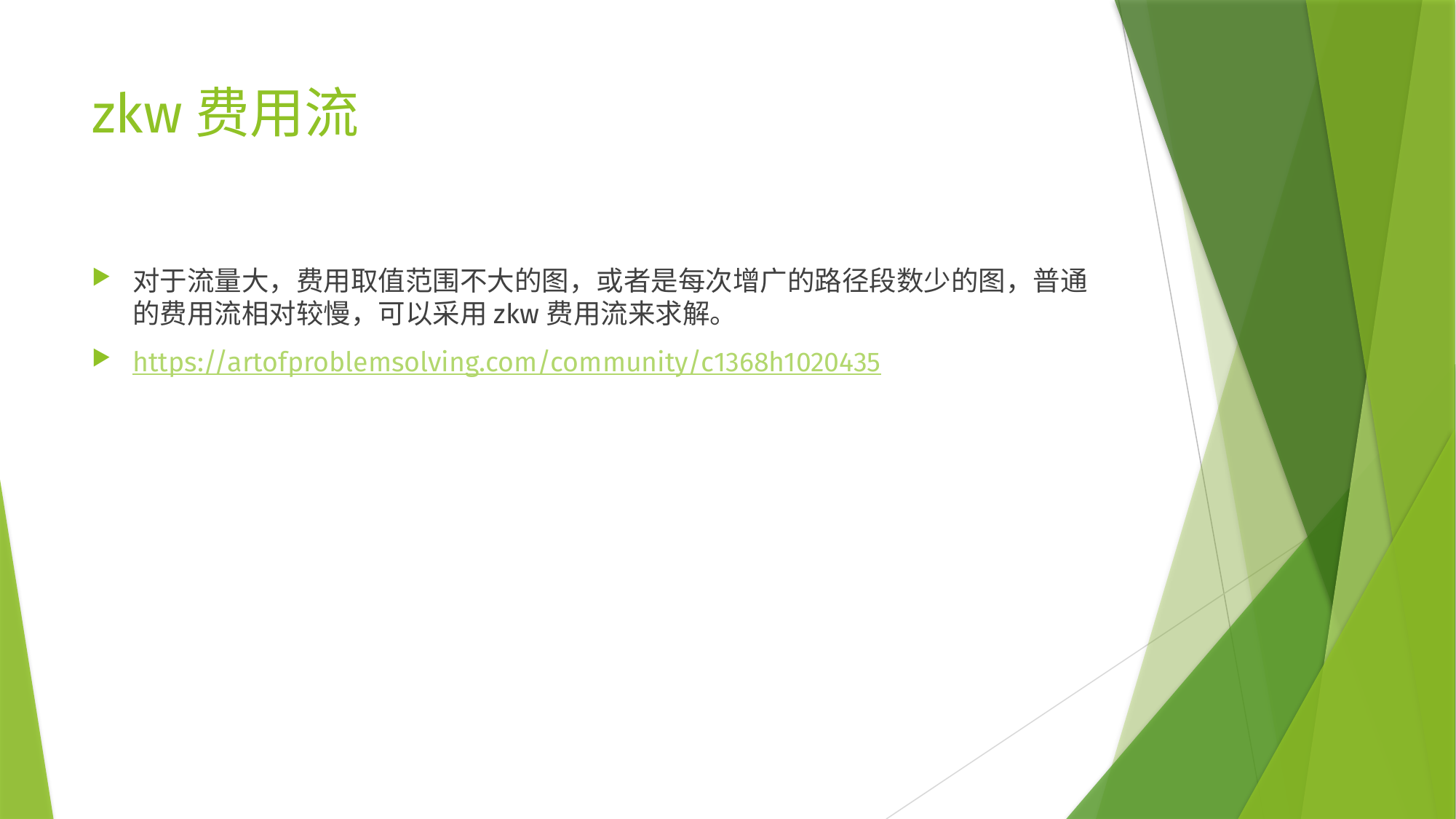

# zkw费用流
对于流量大，费用取值范围不大的图，或者是每次增广的路径段数少的图，普通的费用流相对较慢，可以采用zkw费用流来求解。
https://artofproblemsolving.com/community/c1368h1020435